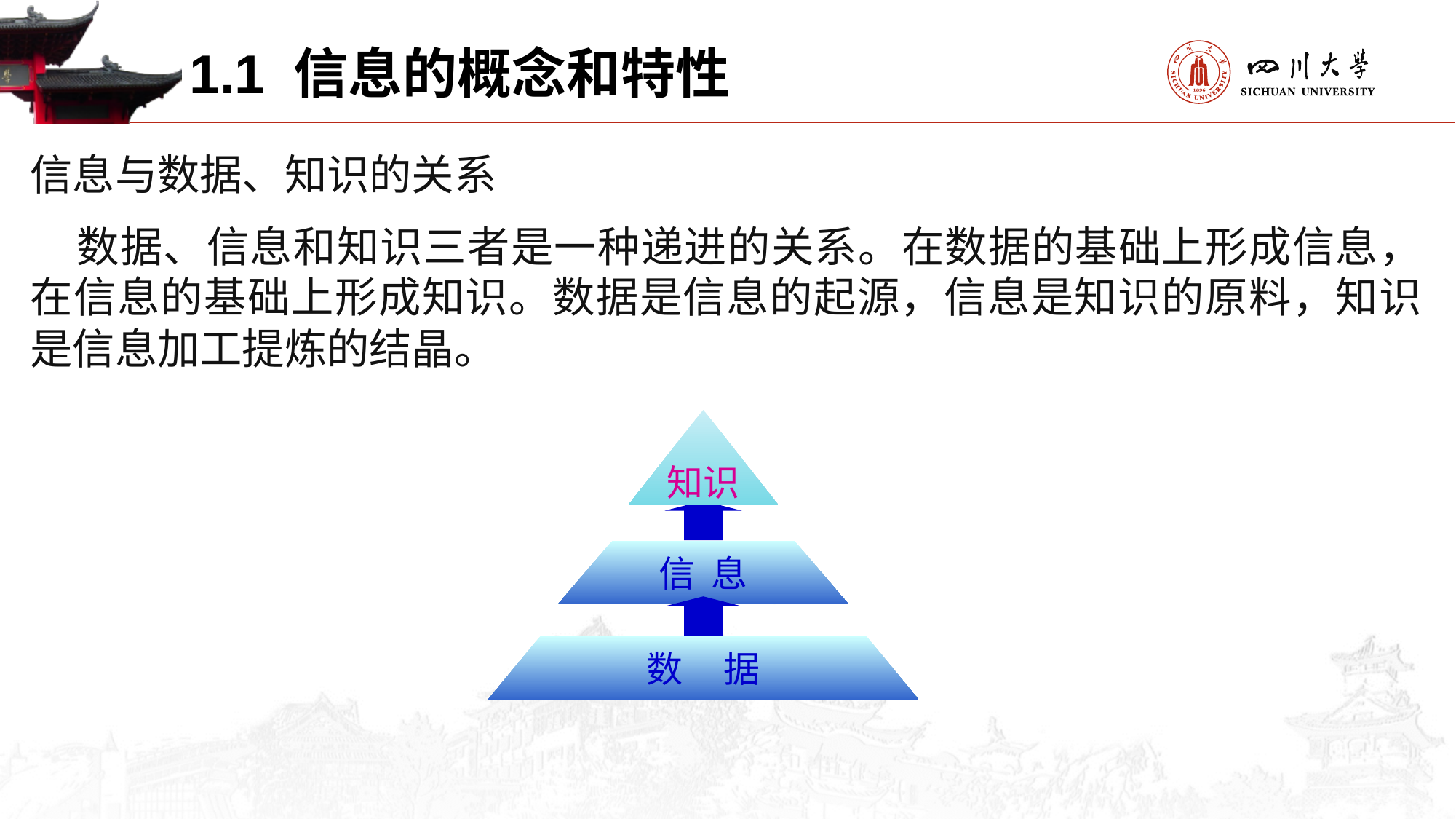

1.1 信息的概念和特性

信息与数据、知识的关系
    数据、信息和知识三者是一种递进的关系。在数据的基础上形成信息，在信息的基础上形成知识。数据是信息的起源，信息是知识的原料，知识是信息加工提炼的结晶。
知识

信  息

数     据